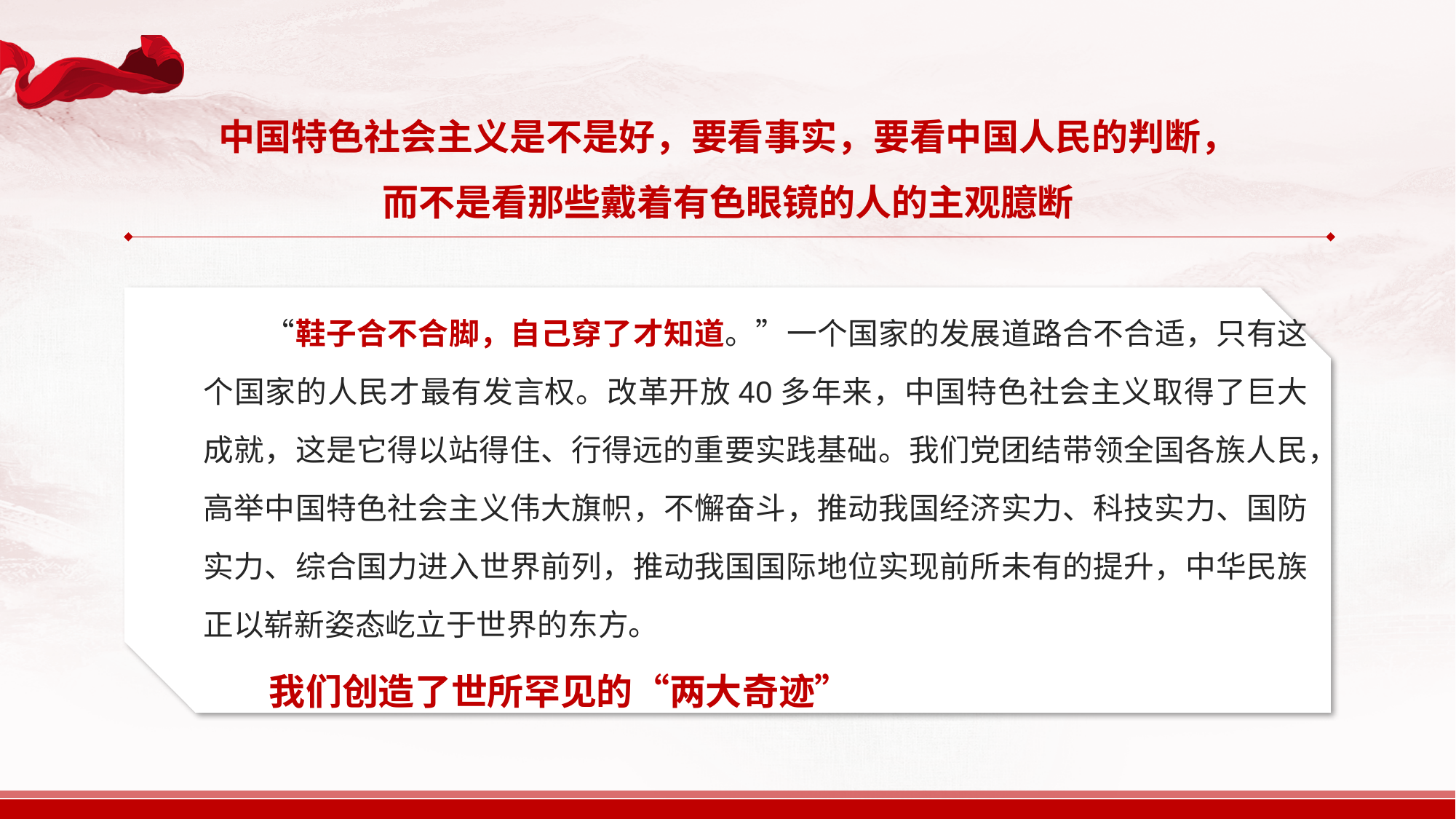

中国特色社会主义是不是好，要看事实，要看中国人民的判断，而不是看那些戴着有色眼镜的人的主观臆断

　　“鞋子合不合脚，自己穿了才知道。”一个国家的发展道路合不合适，只有这个国家的人民才最有发言权。改革开放40多年来，中国特色社会主义取得了巨大成就，这是它得以站得住、行得远的重要实践基础。我们党团结带领全国各族人民，高举中国特色社会主义伟大旗帜，不懈奋斗，推动我国经济实力、科技实力、国防实力、综合国力进入世界前列，推动我国国际地位实现前所未有的提升，中华民族正以崭新姿态屹立于世界的东方。
       我们创造了世所罕见的“两大奇迹”